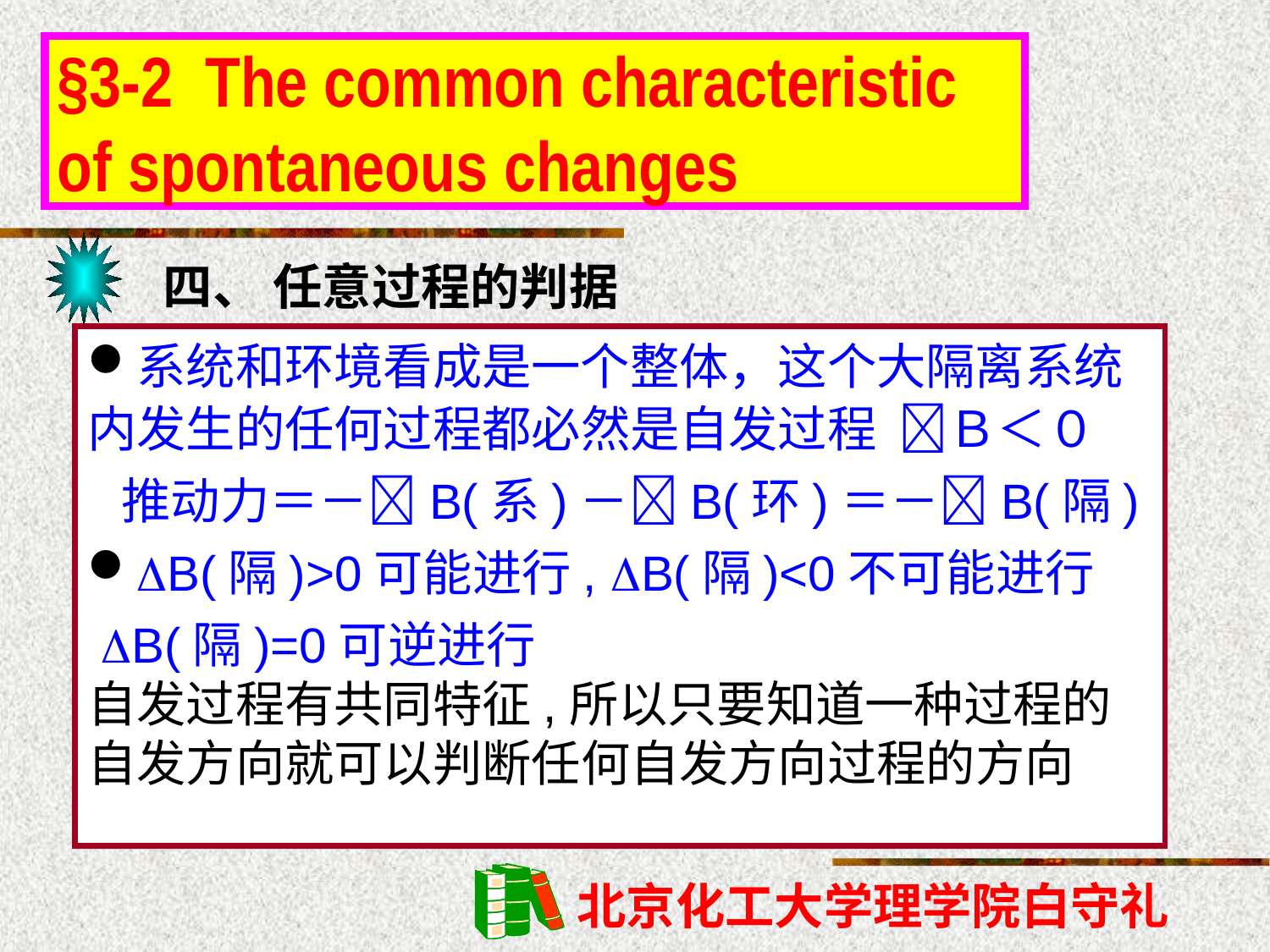

§3-2  The common characteristic of spontaneous changes

四、 任意过程的判据
系统和环境看成是一个整体，这个大隔离系统内发生的任何过程都必然是自发过程  ΔＢ＜０
  推动力＝－ΔB(系)－ΔB(环)＝－ΔB(隔)
ΔB(隔)>0可能进行, ΔB(隔)<0不可能进行
 ΔB(隔)=0可逆进行
自发过程有共同特征,所以只要知道一种过程的自发方向就可以判断任何自发方向过程的方向